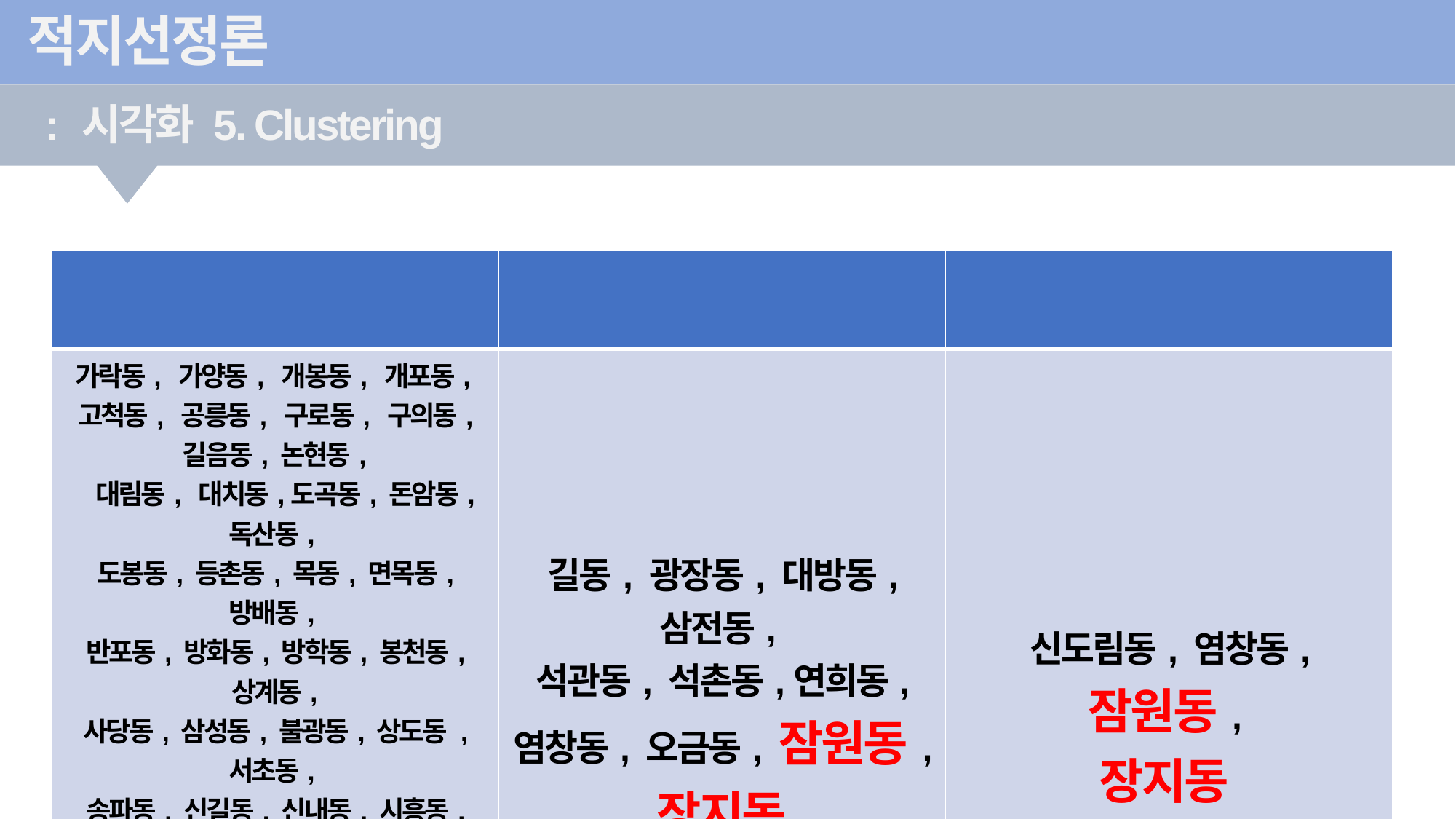

적지선정론

: 시각화 5. Clustering
| 충전소 부족 and 집객시설 | 충전소 부족 and 인구 Top 50 | 집객시설 and 인구 Top50 |
| --- | --- | --- |
| 가락동, 가양동, 개봉동, 개포동, 고척동, 공릉동, 구로동, 구의동, 길음동, 논현동, 대림동, 대치동,도곡동, 돈암동, 독산동, 도봉동, 등촌동, 목동, 면목동, 방배동, 반포동, 방화동, 방학동, 봉천동, 상계동, 사당동, 삼성동, 불광동, 상도동 , 서초동, 송파동, 신길동, 신내동, 시흥동, 신사동, 신당동, 신월동, 신천동, 역삼동, 오류동, 염창동, 응암동, 잠실동, 자양동, 이촌동, 월계동, 이문동, 장지동, 중계동, 전농동, 청담동, 천호동, 창동, 정릉동, 잠원동 | 길동, 광장동, 대방동, 삼전동, 석관동, 석촌동,연희동, 염창동, 오금동, 잠원동, 장지동 | 신도림동, 염창동, 잠원동, 장지동 |